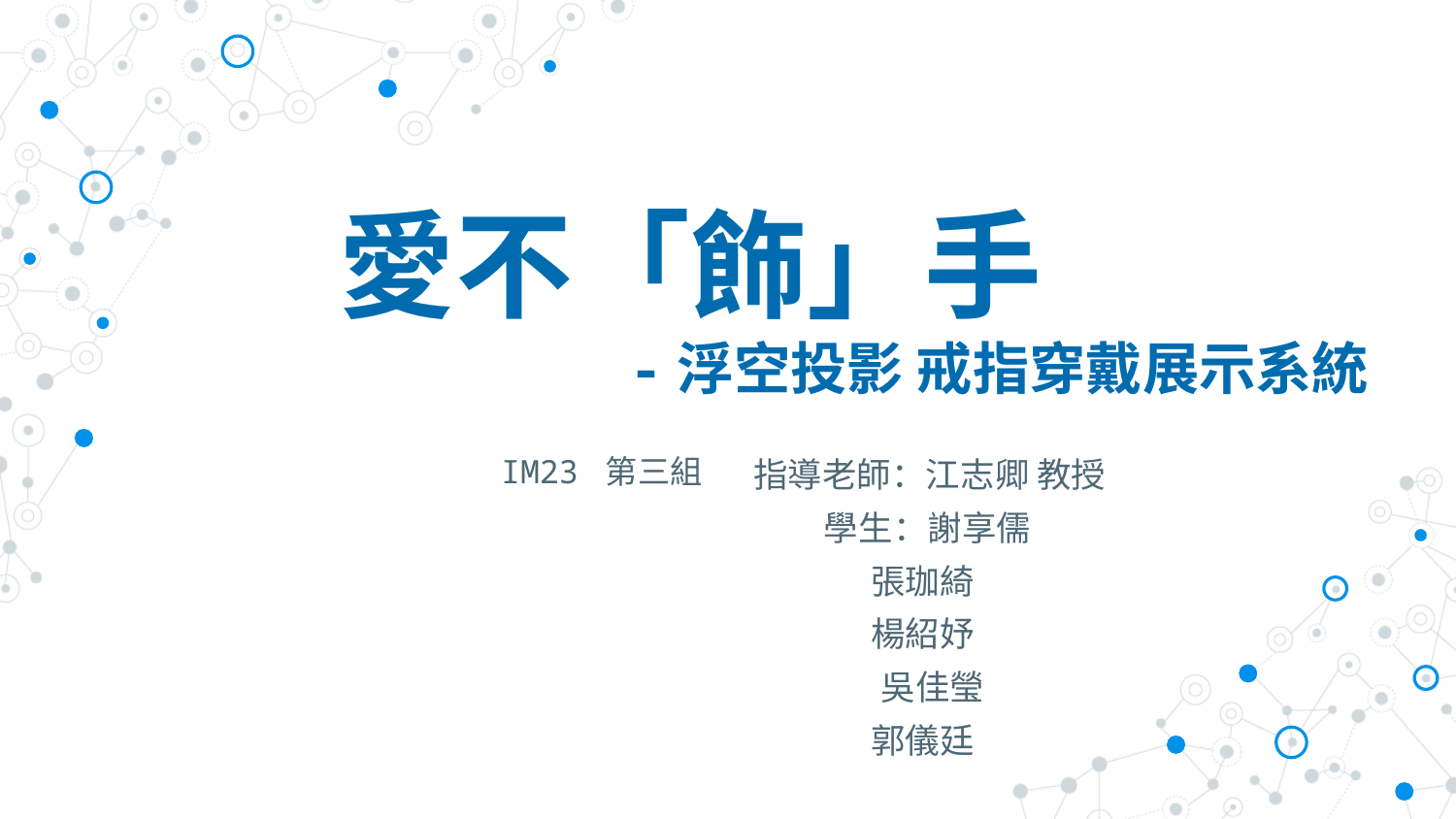

# 愛不「飾」手 -浮空投影 戒指穿戴展示系統
IM23 第三組
指導老師：江志卿 教授​
        學生：謝享儒
              張珈綺
              楊紹妤​
　            吳佳瑩
              郭儀廷 ​